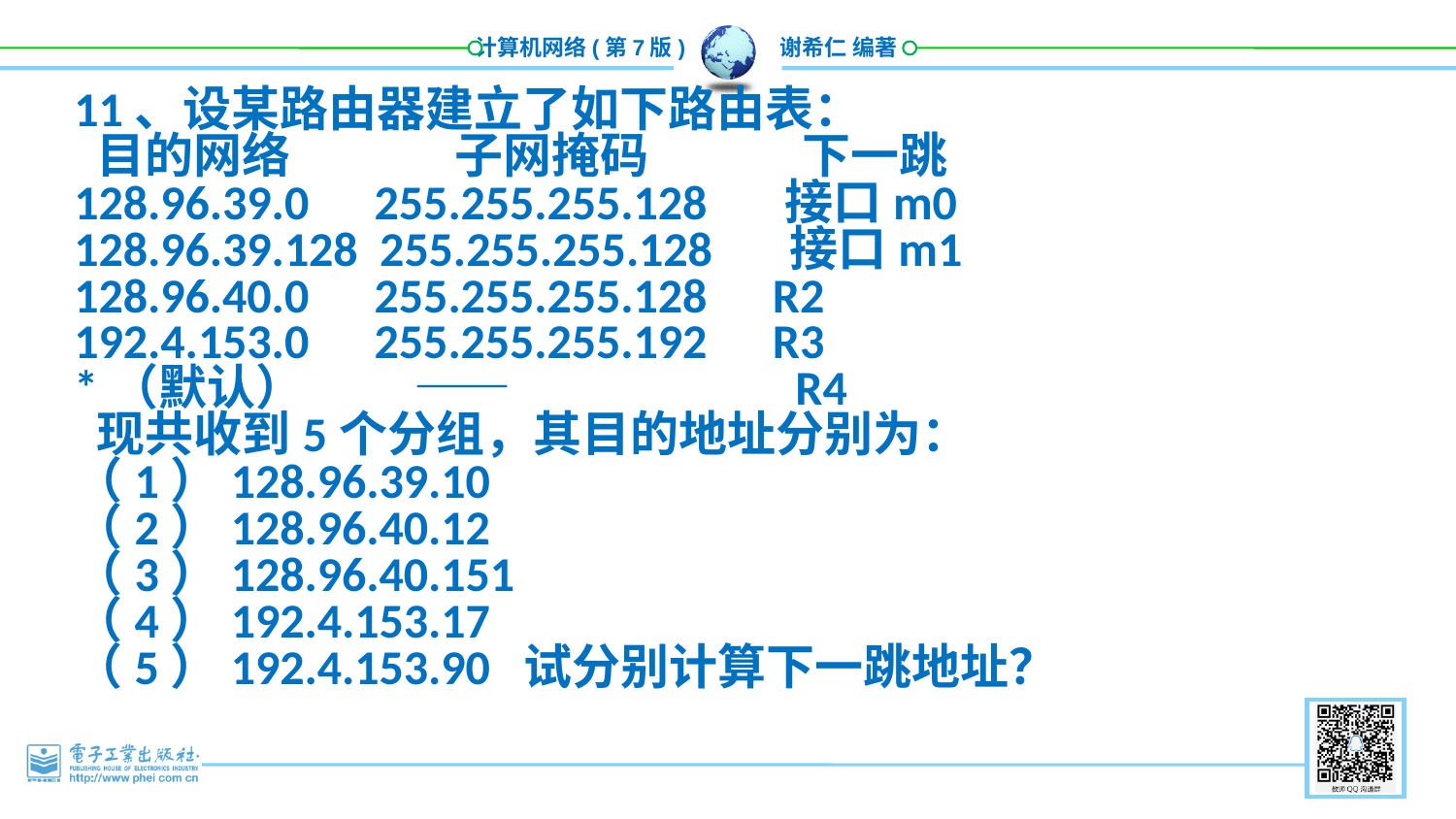

11、设某路由器建立了如下路由表：
 目的网络               子网掩码              下一跳
128.96.39.0      255.255.255.128      接口m0
128.96.39.128  255.255.255.128      接口m1
128.96.40.0      255.255.255.128      R2
192.4.153.0      255.255.255.192      R3
*（默认）          ——                         R4
 现共收到5个分组，其目的地址分别为：
（1）128.96.39.10
（2）128.96.40.12
（3）128.96.40.151
（4）192.4.153.17
（5）192.4.153.90  试分别计算下一跳地址？